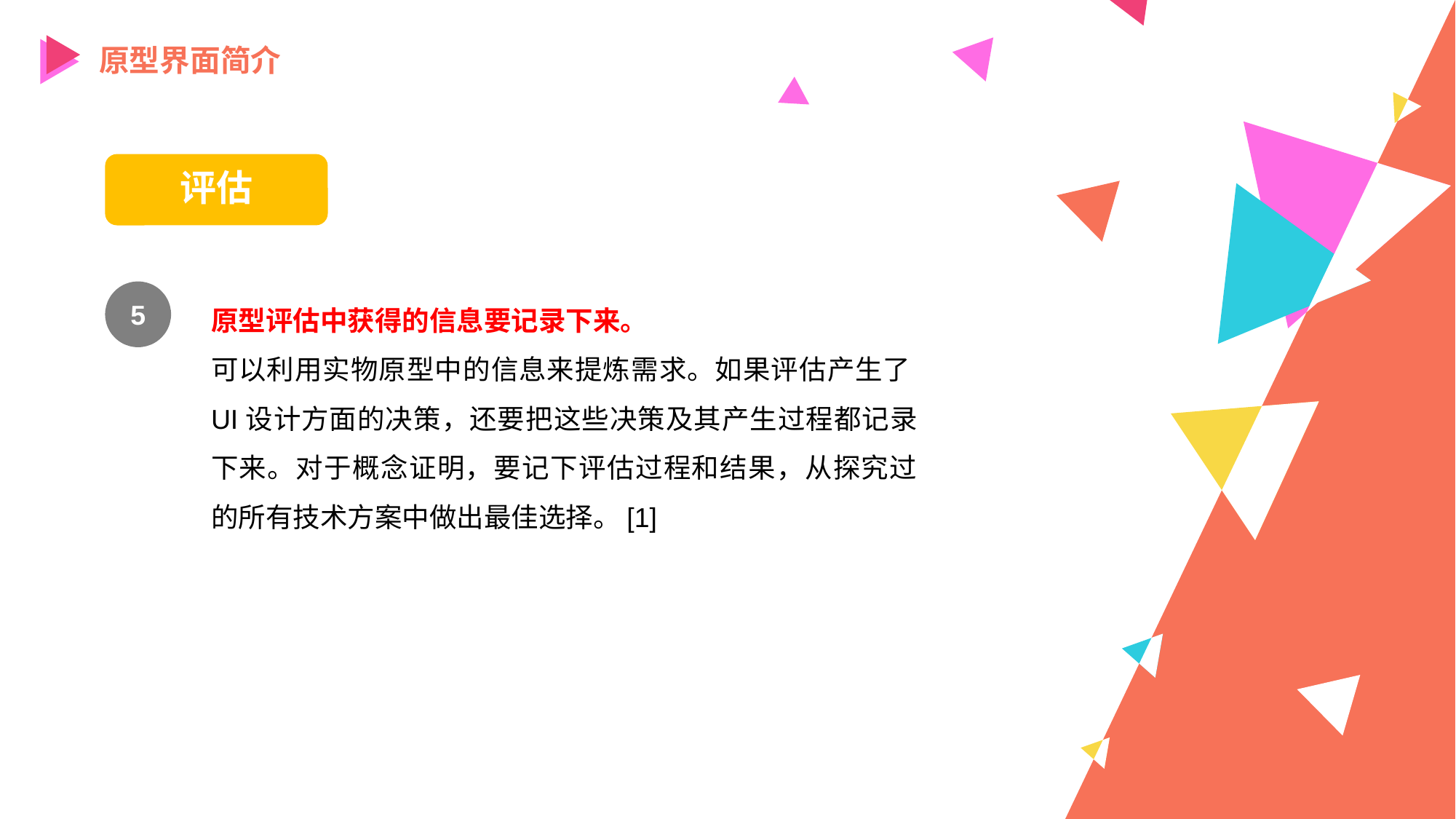

原型界面简介

评估

5
原型评估中获得的信息要记录下来。
可以利用实物原型中的信息来提炼需求。如果评估产生了UI设计方面的决策，还要把这些决策及其产生过程都记录下来。对于概念证明，要记下评估过程和结果，从探究过的所有技术方案中做出最佳选择。[1]